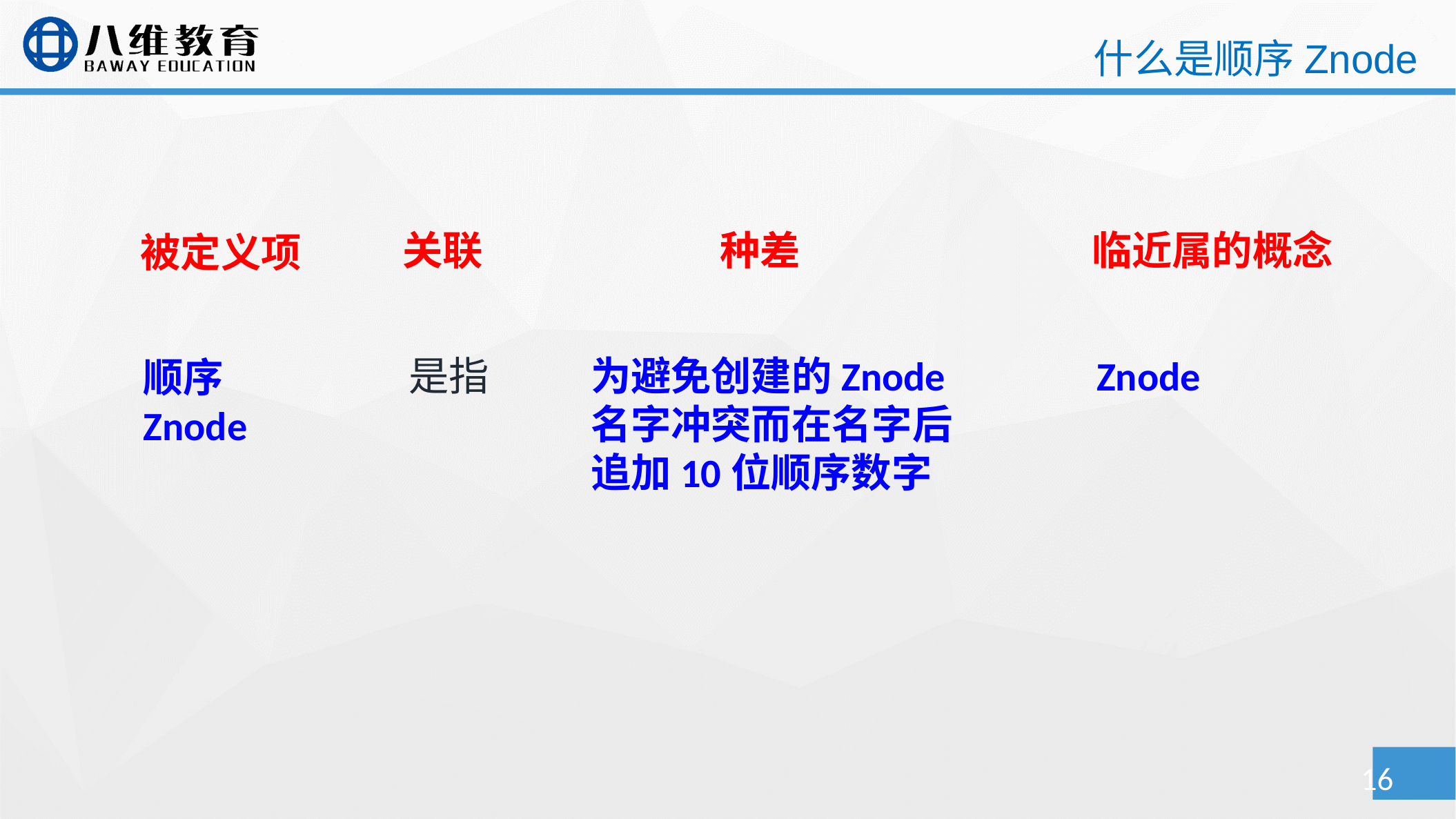

什么是顺序Znode
临近属的概念
关联
种差
被定义项
为避免创建的Znode名字冲突而在名字后追加10位顺序数字
Znode
       是指
顺序Znode